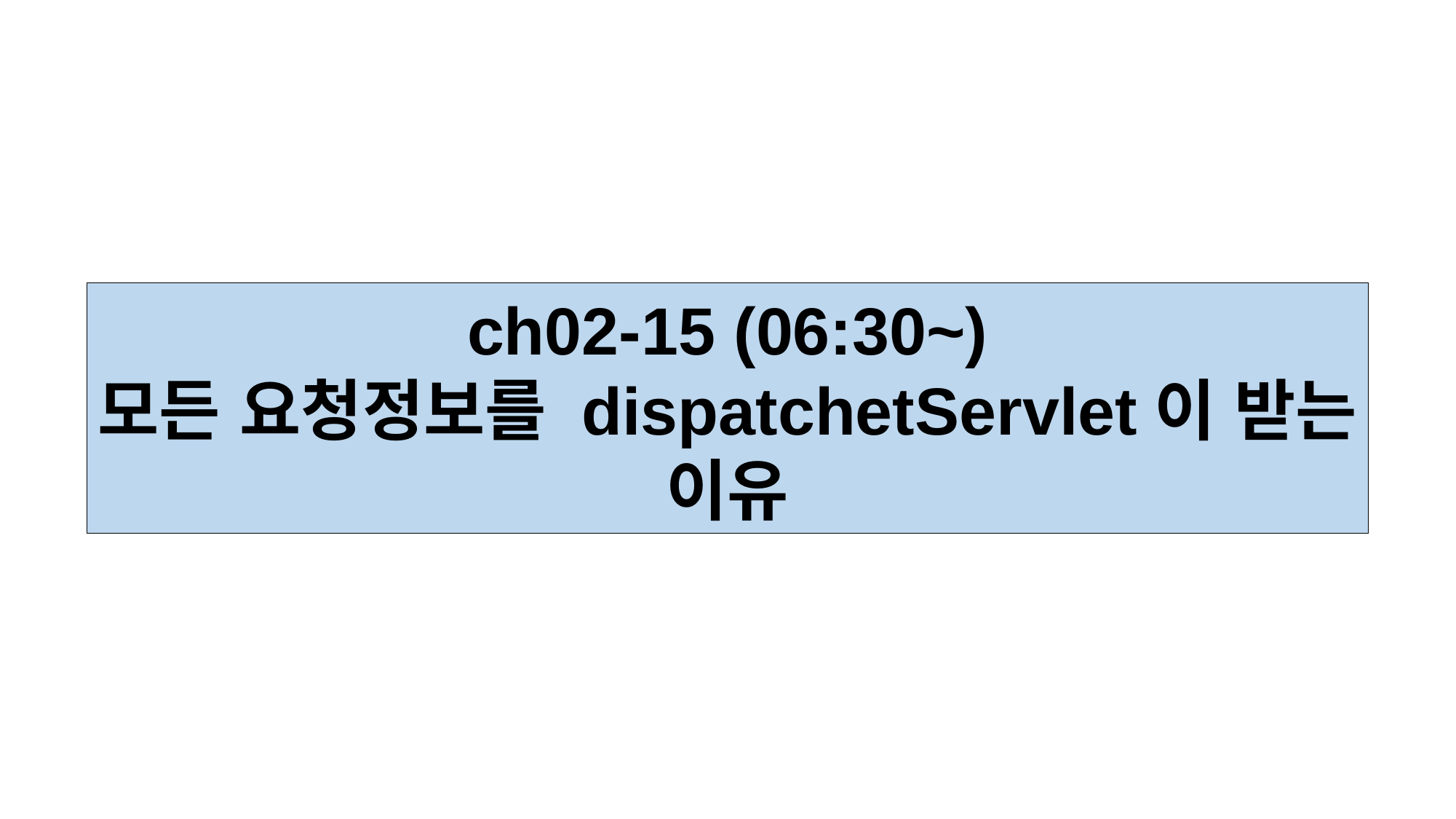

ch02-15 (06:30~)
모든 요청정보를 dispatchetServlet이 받는
이유